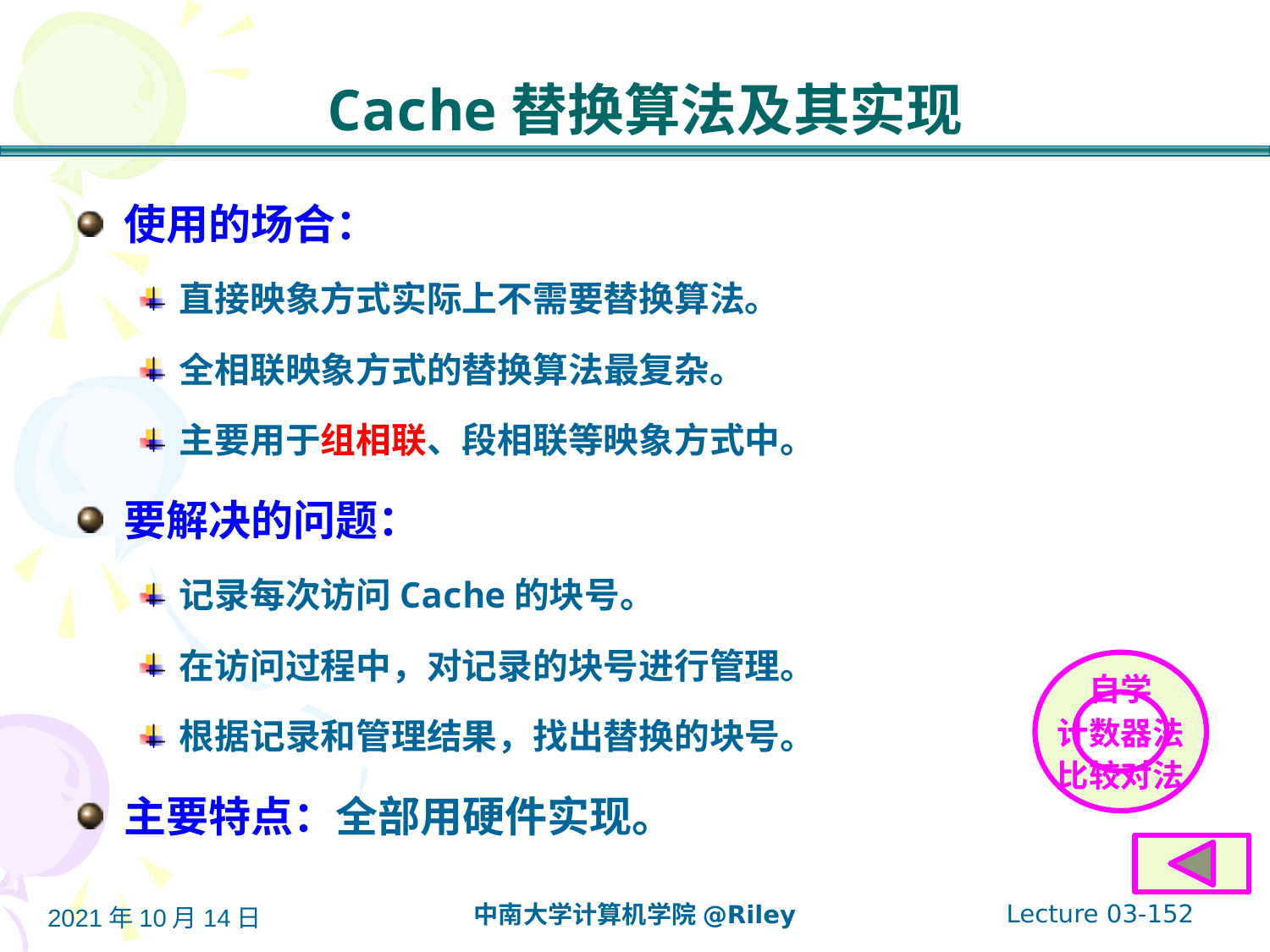

# Cache替换算法及其实现
使用的场合：
直接映象方式实际上不需要替换算法。
全相联映象方式的替换算法最复杂。
主要用于组相联、段相联等映象方式中。
要解决的问题：
记录每次访问Cache的块号。
在访问过程中，对记录的块号进行管理。
根据记录和管理结果，找出替换的块号。
主要特点：全部用硬件实现。
自学
计数器法
比较对法

Lecture 03-152
中南大学计算机学院@Riley
2021年10月14日